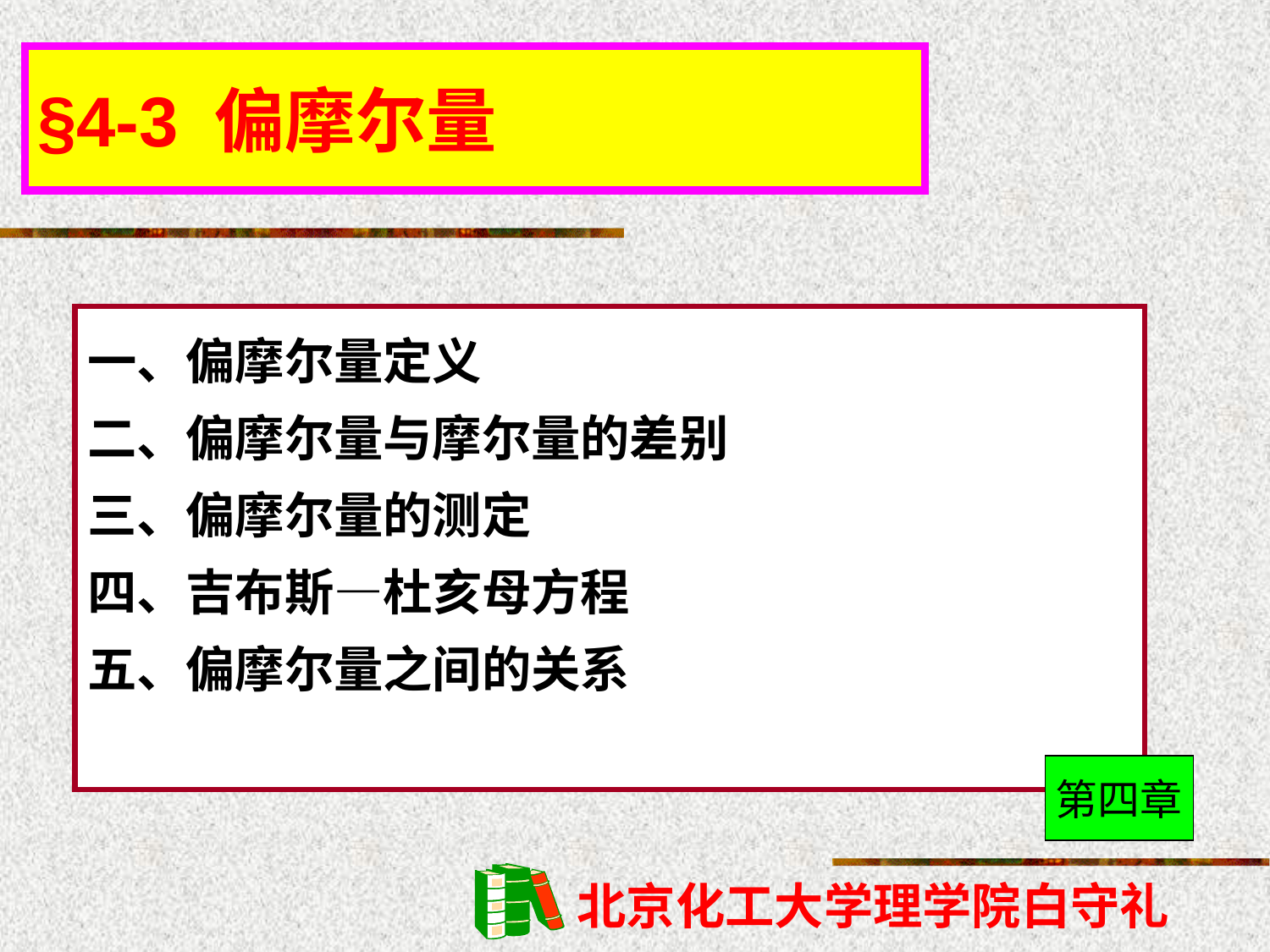

§4-3 偏摩尔量
一、偏摩尔量定义
二、偏摩尔量与摩尔量的差别
三、偏摩尔量的测定
四、吉布斯—杜亥母方程
五、偏摩尔量之间的关系

第四章